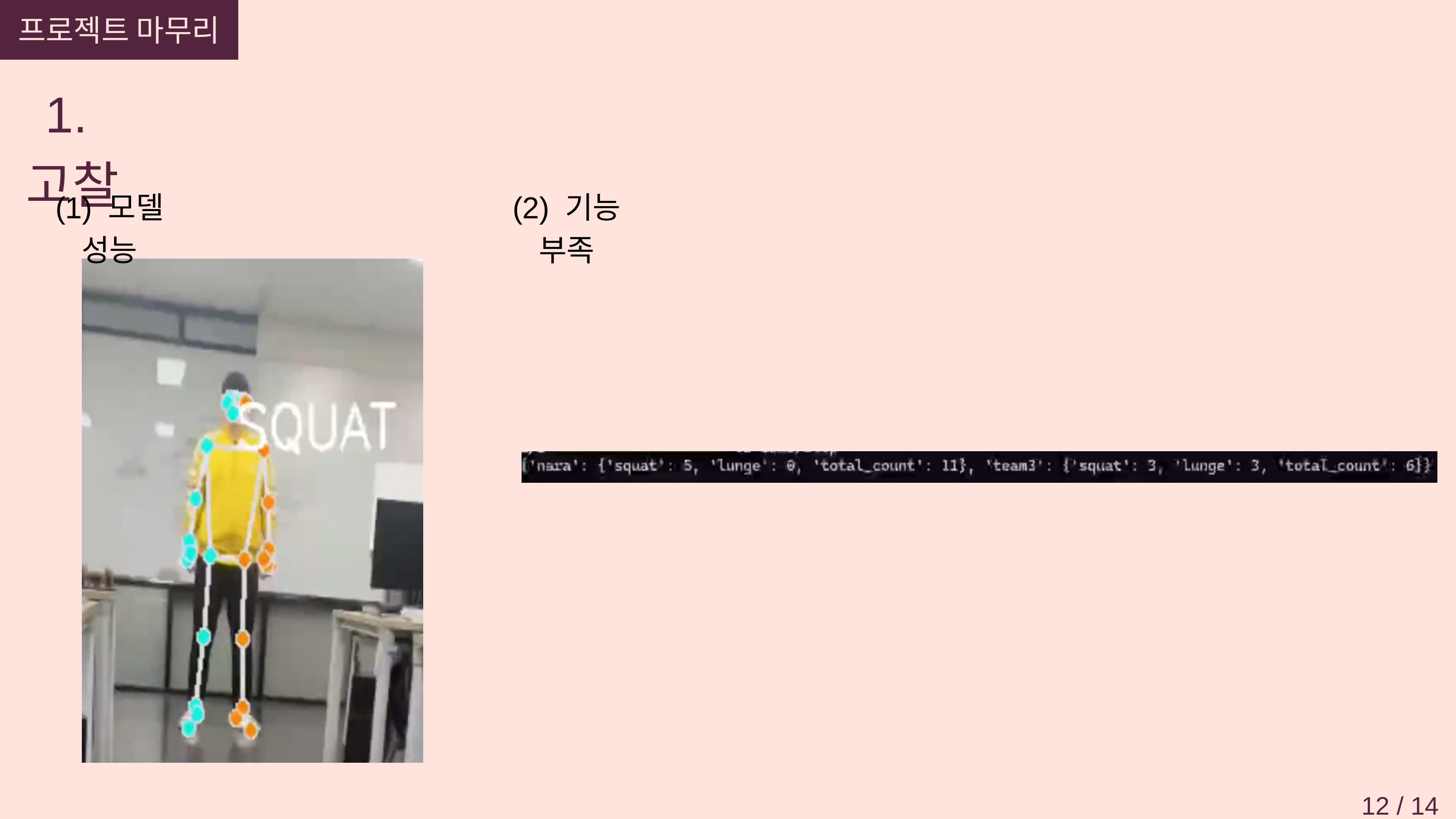

프로젝트 마무리
1.고찰
(1) 모델 성능
(2) 기능 부족

12 / 14